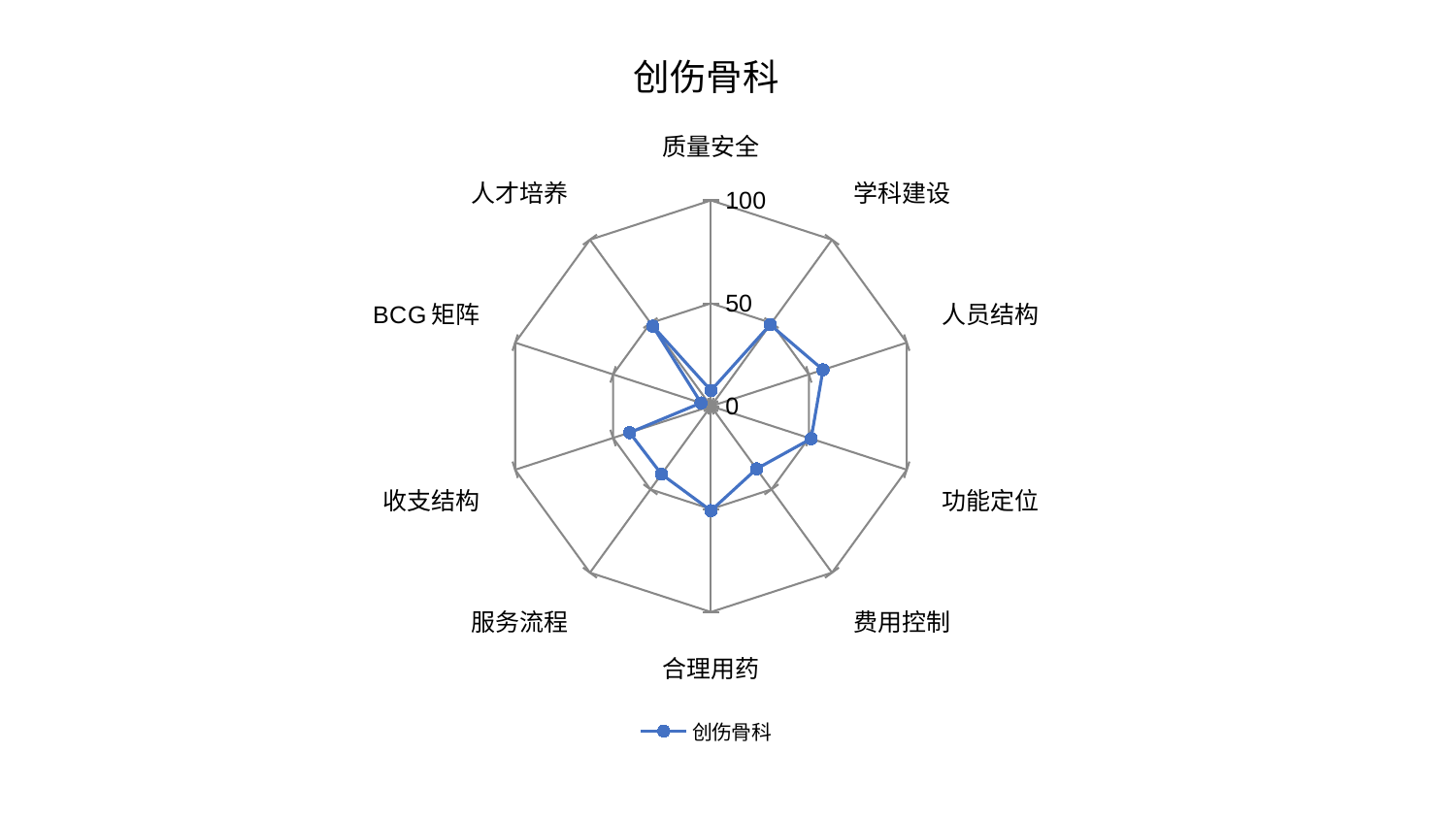

### Chart: 创伤骨科

| Category | 创伤骨科 |
|---|---|
| 质量安全 | 7.573600981605208 |
| 学科建设 | 48.95795278514133 |
| 人员结构 | 57.21668318757657 |
| 功能定位 | 51.15150578404038 |
| 费用控制 | 37.67994119086728 |
| 合理用药 | 50.76733119561466 |
| 服务流程 | 40.880518753316586 |
| 收支结构 | 41.549373416805224 |
| BCG矩阵 | 5.067913697593276 |
| 人才培养 | 48.10472173065861 |
148